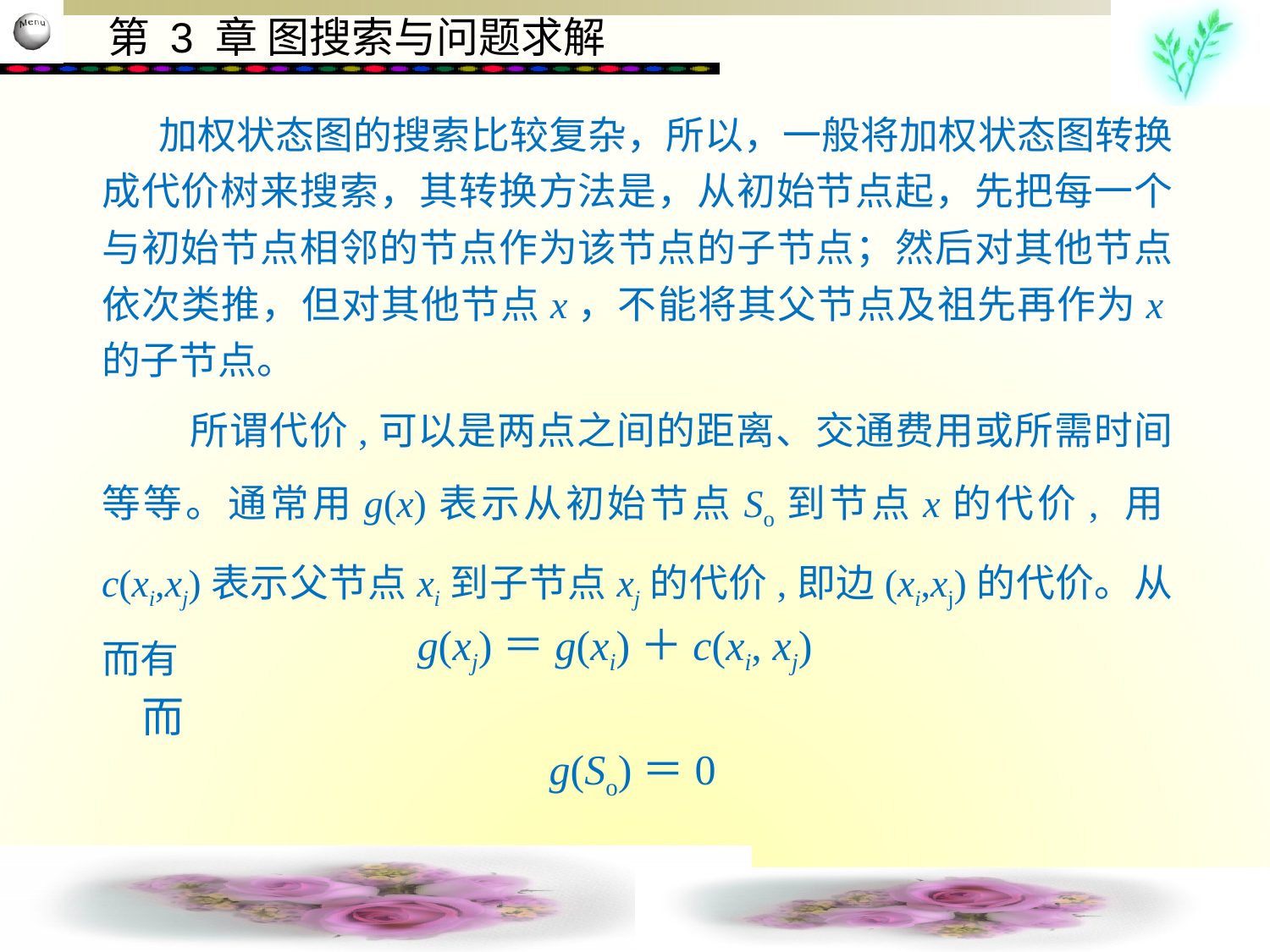

加权状态图的搜索比较复杂，所以，一般将加权状态图转换成代价树来搜索，其转换方法是，从初始节点起，先把每一个与初始节点相邻的节点作为该节点的子节点；然后对其他节点依次类推，但对其他节点x，不能将其父节点及祖先再作为x的子节点。
        所谓代价,可以是两点之间的距离、交通费用或所需时间等等。通常用g(x)表示从初始节点So到节点x的代价, 用c(xi,xj)表示父节点xi到子节点xj的代价,即边(xi,xj)的代价。从而有
g(xj)＝g(xi)＋c(xi, xj)
而
g(So)＝0